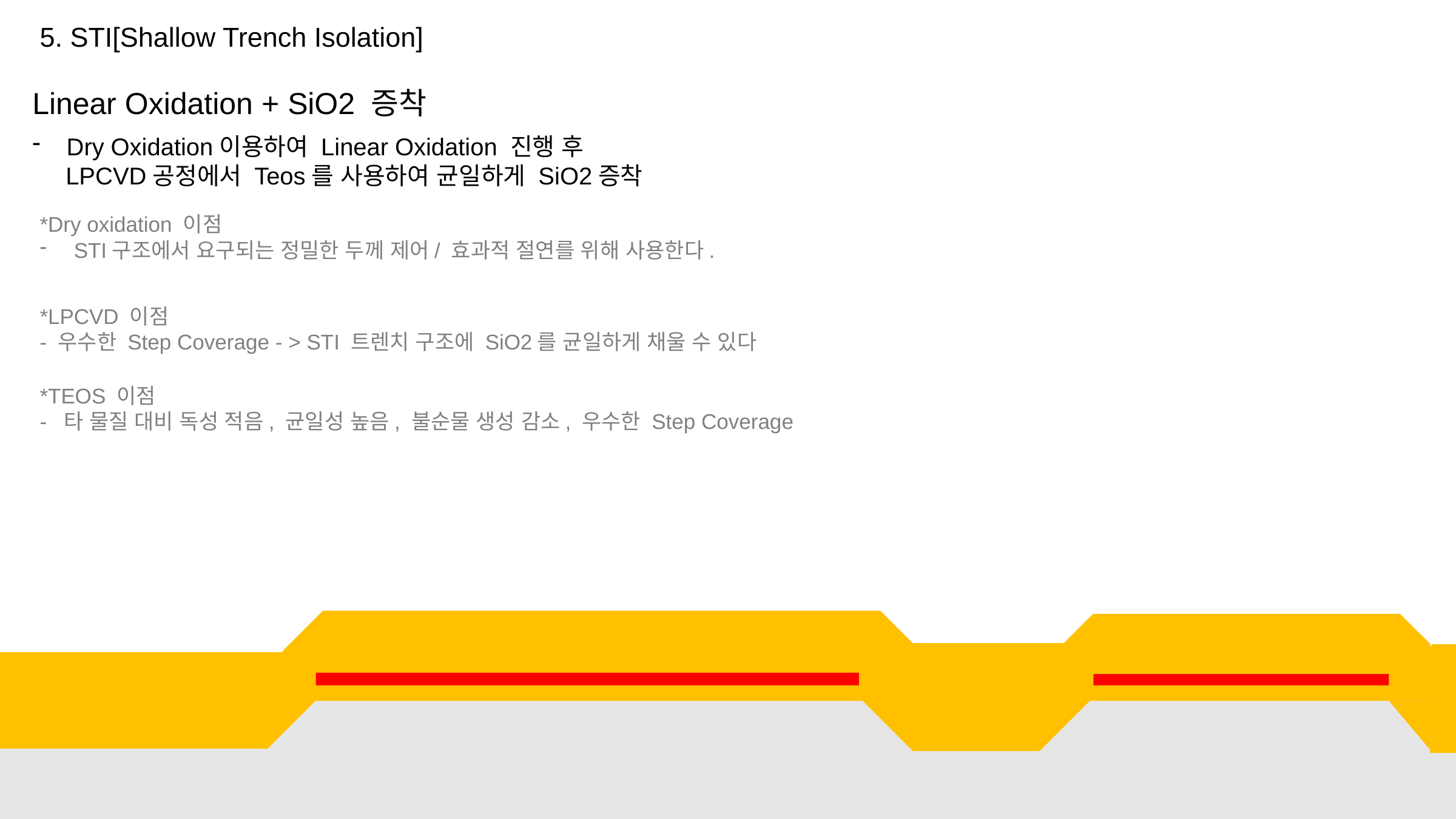

5. STI[Shallow Trench Isolation]
Linear Oxidation + SiO2 증착

Dry Oxidation이용하여 Linear Oxidation 진행 후
     LPCVD공정에서 Teos를 사용하여 균일하게 SiO2증착
*Dry oxidation 이점
STI구조에서 요구되는 정밀한 두께 제어/ 효과적 절연를 위해 사용한다.
*LPCVD 이점
- 우수한 Step Coverage - > STI 트렌치 구조에 SiO2를 균일하게 채울 수 있다
*TEOS 이점
-  타 물질 대비 독성 적음, 균일성 높음, 불순물 생성 감소, 우수한 Step Coverage